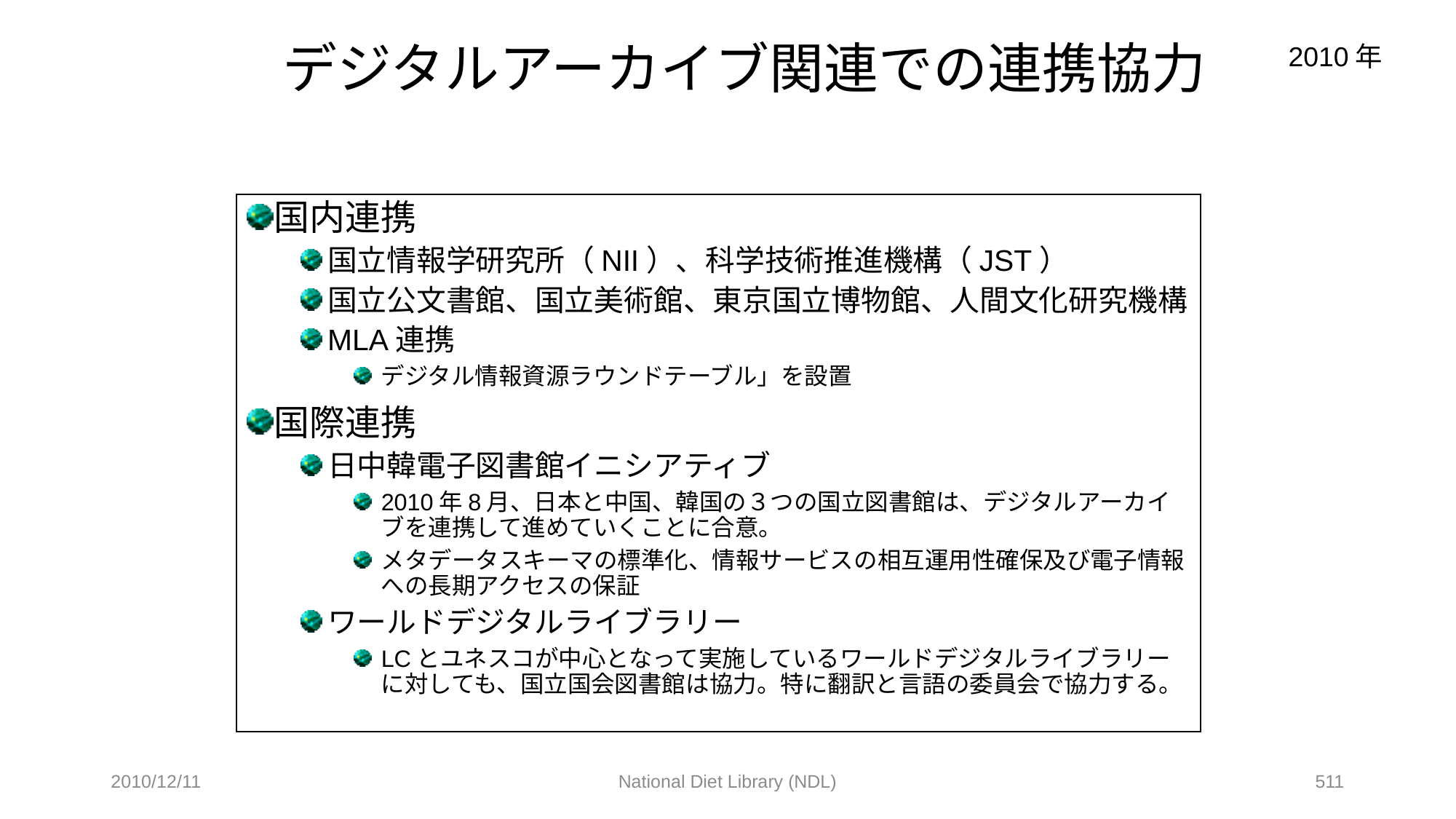

# デジタルアーカイブ関連での連携協力
2010年
国内連携
国立情報学研究所（NII）、科学技術推進機構（JST）
国立公文書館、国立美術館、東京国立博物館、人間文化研究機構
MLA連携
デジタル情報資源ラウンドテーブル」を設置
国際連携
日中韓電子図書館イニシアティブ
2010年8月、日本と中国、韓国の３つの国立図書館は、デジタルアーカイブを連携して進めていくことに合意。
メタデータスキーマの標準化、情報サービスの相互運用性確保及び電子情報への長期アクセスの保証
ワールドデジタルライブラリー
LCとユネスコが中心となって実施しているワールドデジタルライブラリーに対しても、国立国会図書館は協力。特に翻訳と言語の委員会で協力する。

2010/12/11
National Diet Library (NDL)
511